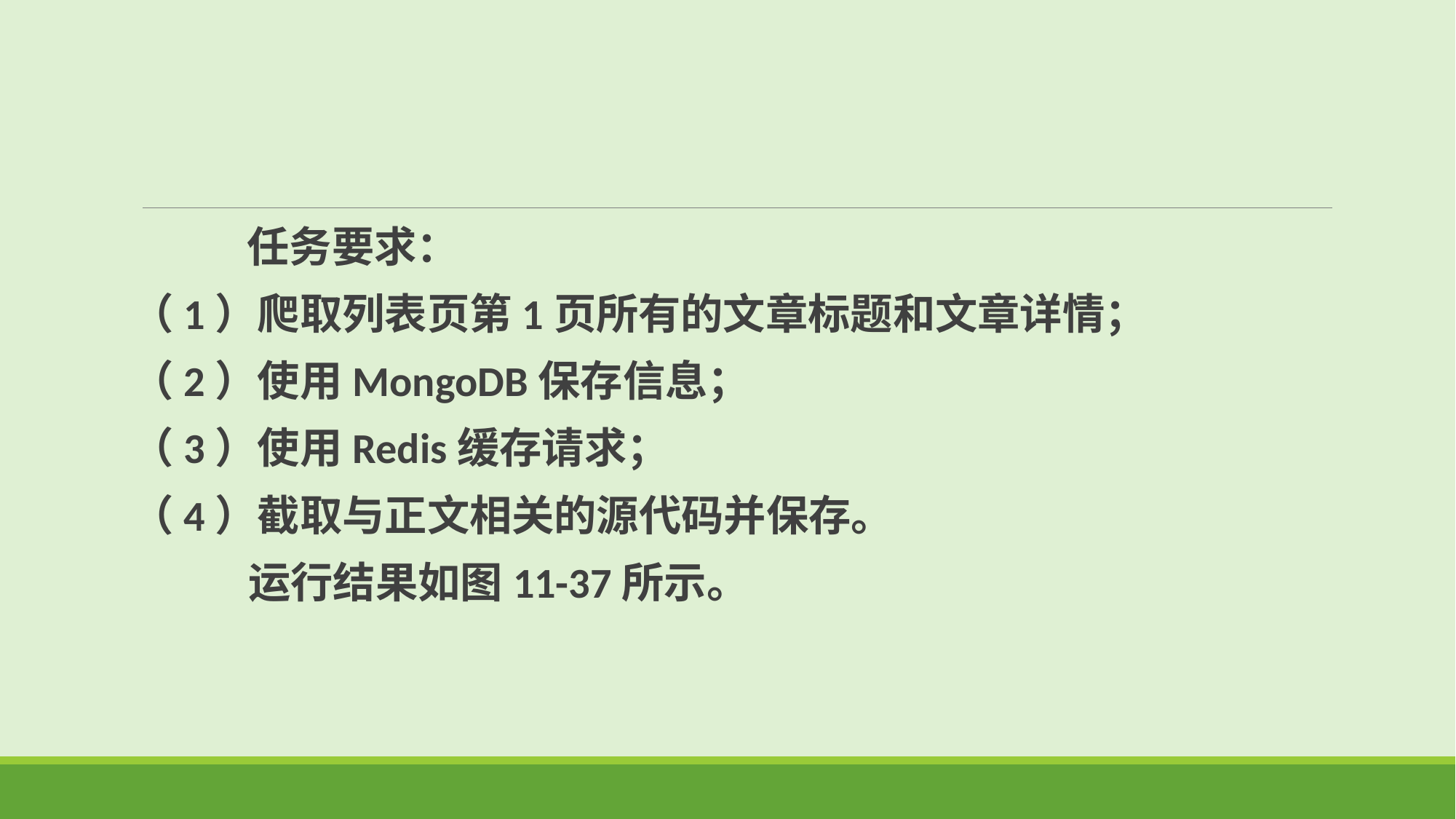

任务要求：
（1）爬取列表页第1页所有的文章标题和文章详情；
（2）使用MongoDB保存信息；
（3）使用Redis缓存请求；
（4）截取与正文相关的源代码并保存。
          运行结果如图11-37所示。